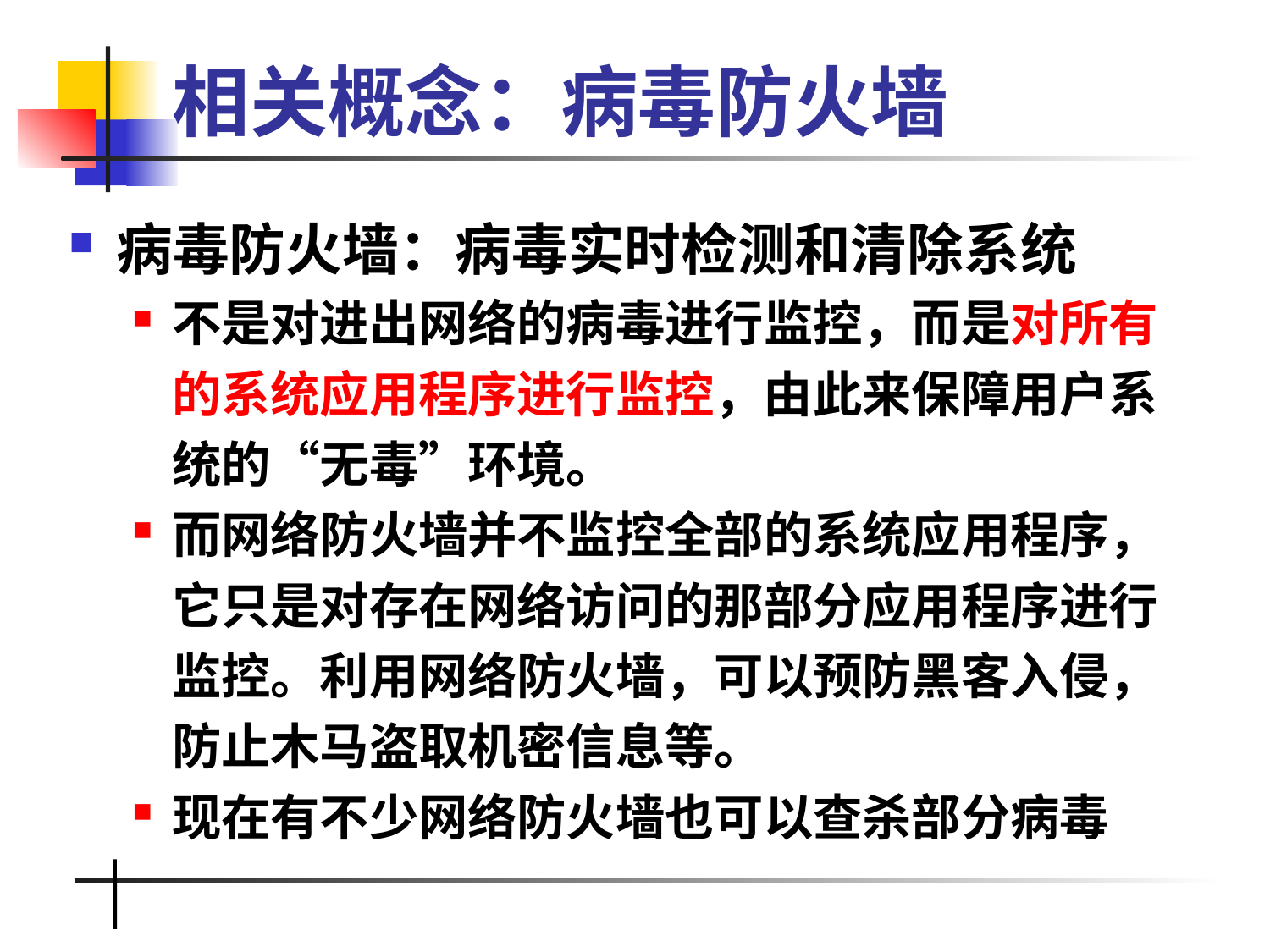

# 相关概念：病毒防火墙
病毒防火墙：病毒实时检测和清除系统
不是对进出网络的病毒进行监控，而是对所有的系统应用程序进行监控，由此来保障用户系统的“无毒”环境。
而网络防火墙并不监控全部的系统应用程序，它只是对存在网络访问的那部分应用程序进行监控。利用网络防火墙，可以预防黑客入侵，防止木马盗取机密信息等。
现在有不少网络防火墙也可以查杀部分病毒